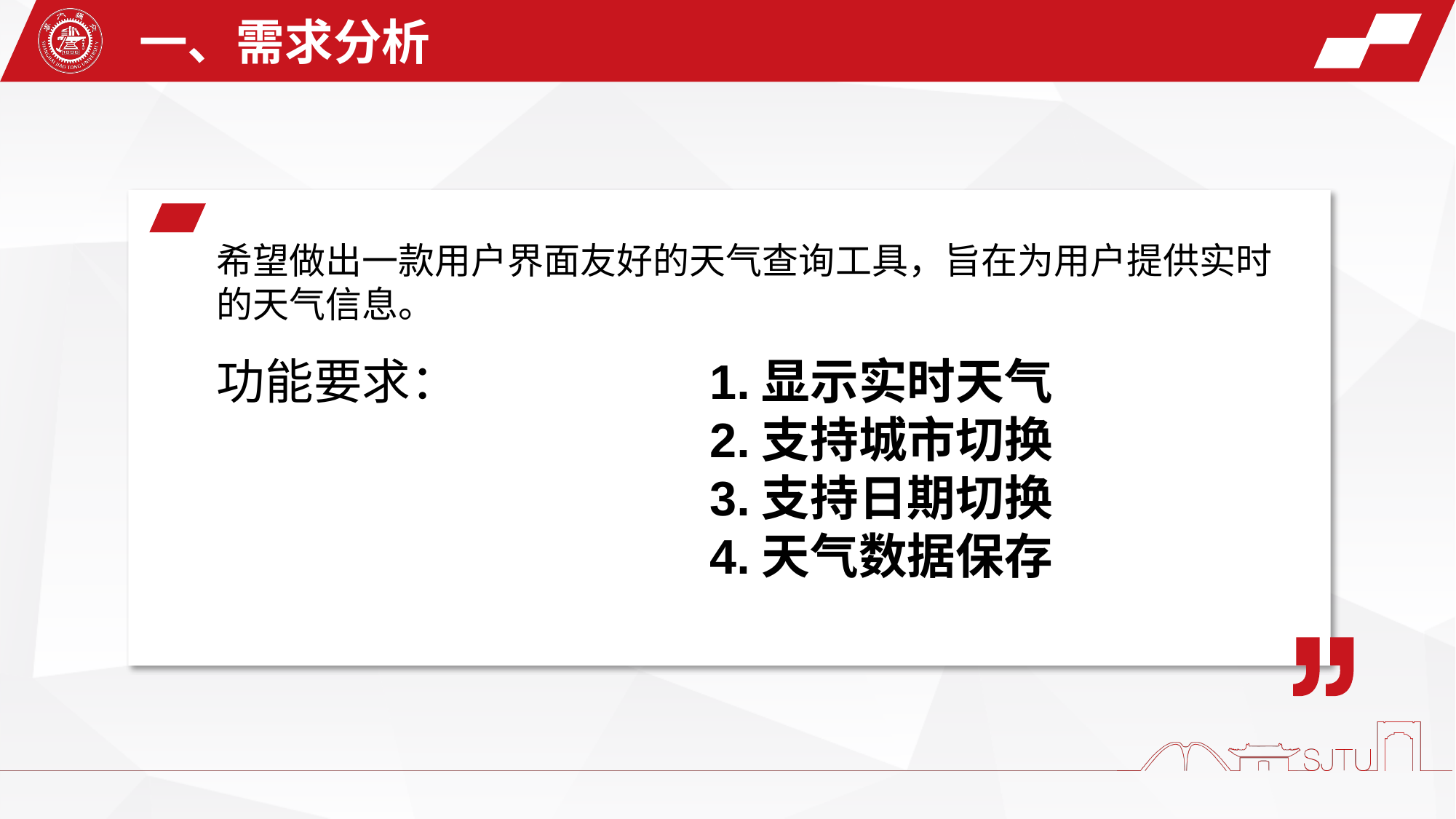

一、需求分析

希望做出一款用户界面友好的天气查询工具，旨在为用户提供实时的天气信息。
1.显示实时天气
2.支持城市切换
3.支持日期切换
4.天气数据保存
功能要求：